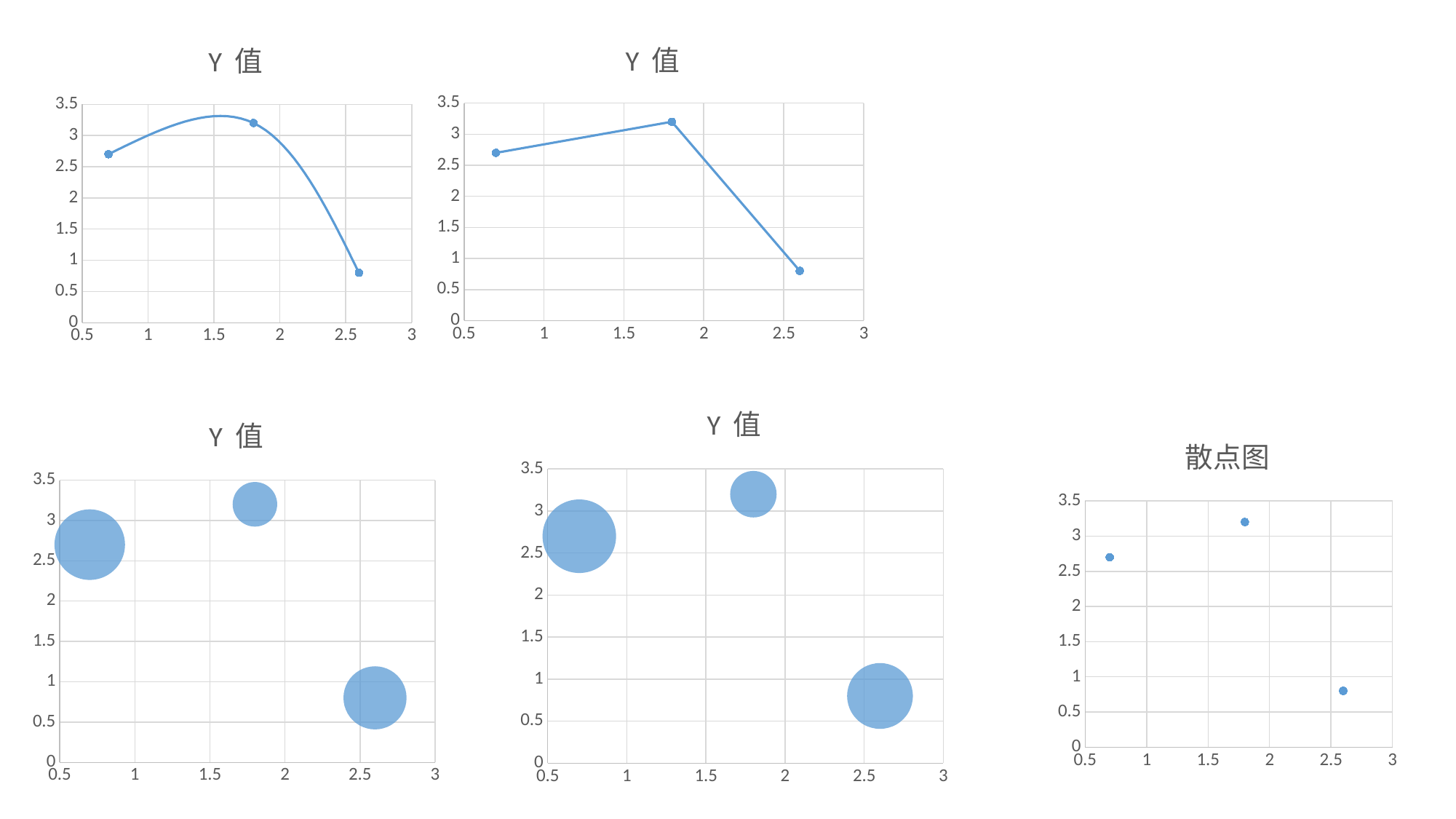

### Chart:

| Category | Y 值 |
|---|---|

### Chart:

| Category | Y 值 |
|---|---|

### Chart:

| Category | Y 值 |
|---|---|

### Chart:

| Category | Y 值 |
|---|---|

### Chart: 散点图

| Category | Y 值 |
|---|---|